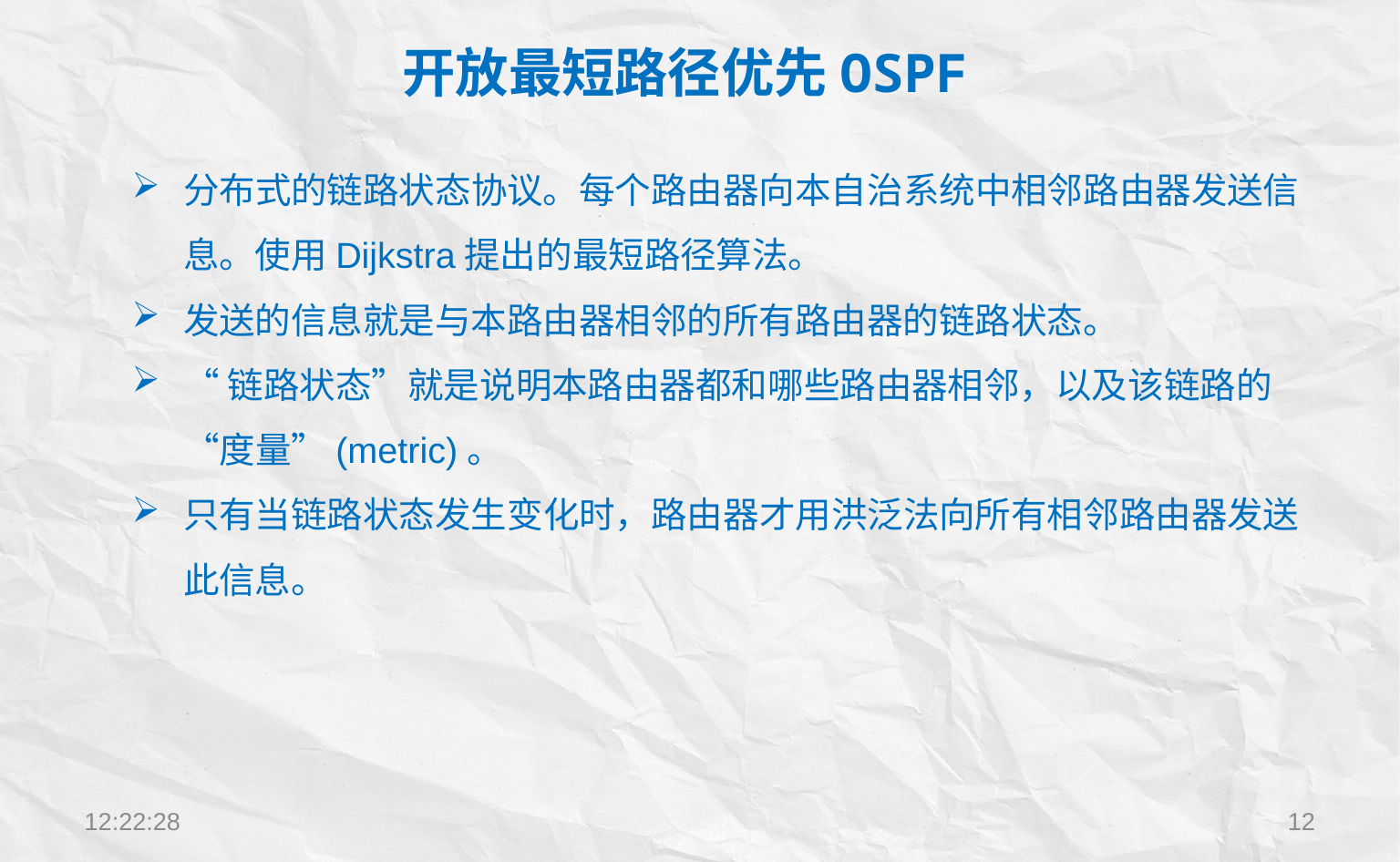

开放最短路径优先OSPF
分布式的链路状态协议。每个路由器向本自治系统中相邻路由器发送信息。使用Dijkstra提出的最短路径算法。
发送的信息就是与本路由器相邻的所有路由器的链路状态。
“链路状态”就是说明本路由器都和哪些路由器相邻，以及该链路的“度量”(metric)。
只有当链路状态发生变化时，路由器才用洪泛法向所有相邻路由器发送此信息。

12:22:28
12